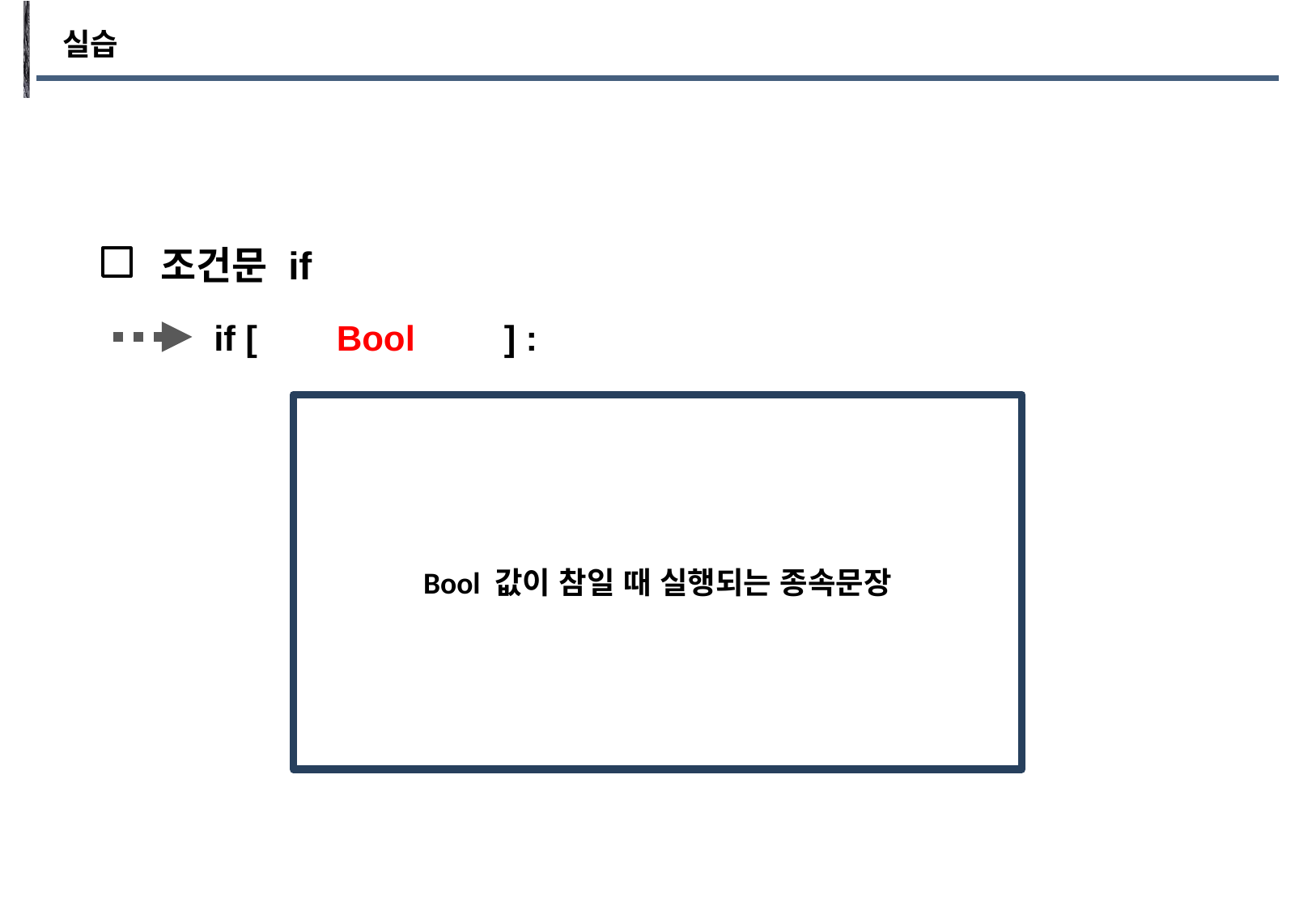

실습

조건문 if

if [        Bool         ] :
Bool 값이 참일 때 실행되는 종속문장